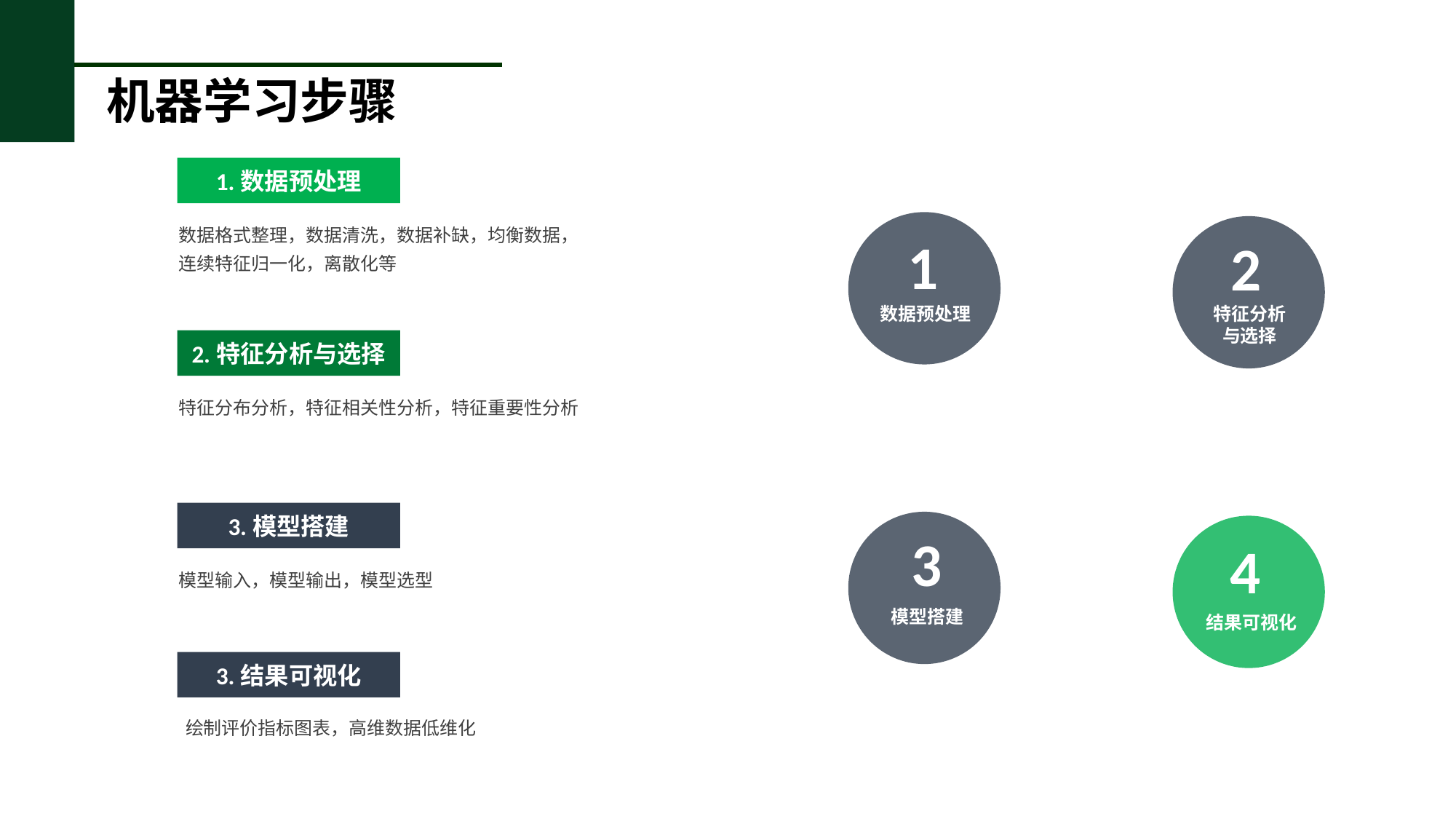

机器学习步骤
1.数据预处理

数据格式整理，数据清洗，数据补缺，均衡数据，连续特征归一化，离散化等

1
2
数据预处理
特征分析
与选择
2.特征分析与选择
特征分布分析，特征相关性分析，特征重要性分析
3.模型搭建

3
4
模型输入，模型输出，模型选型
模型搭建
结果可视化
3.结果可视化
绘制评价指标图表，高维数据低维化